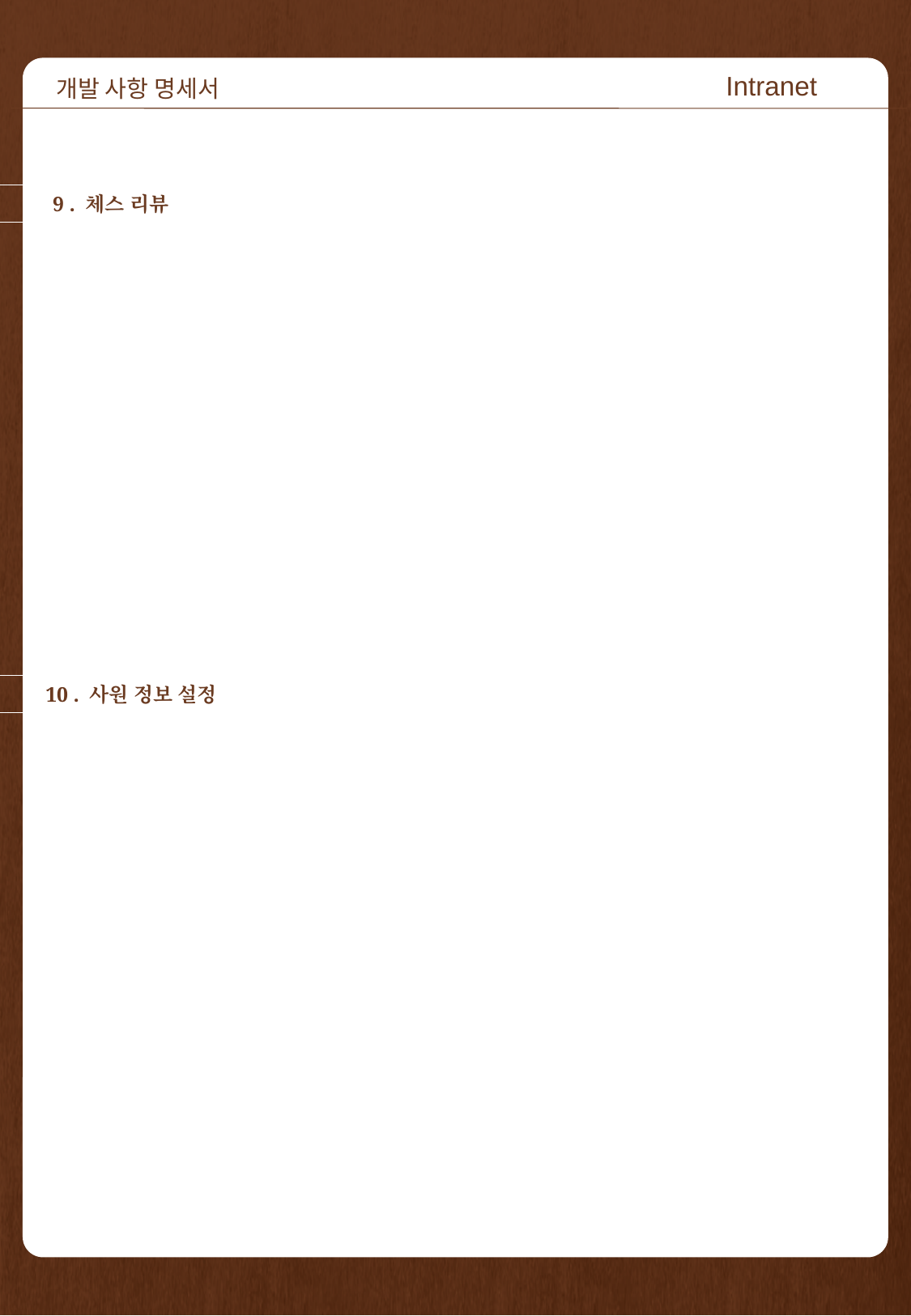

개발 사항 명세서
Intranet
9 . 체스 리뷰
10 . 사원 정보 설정